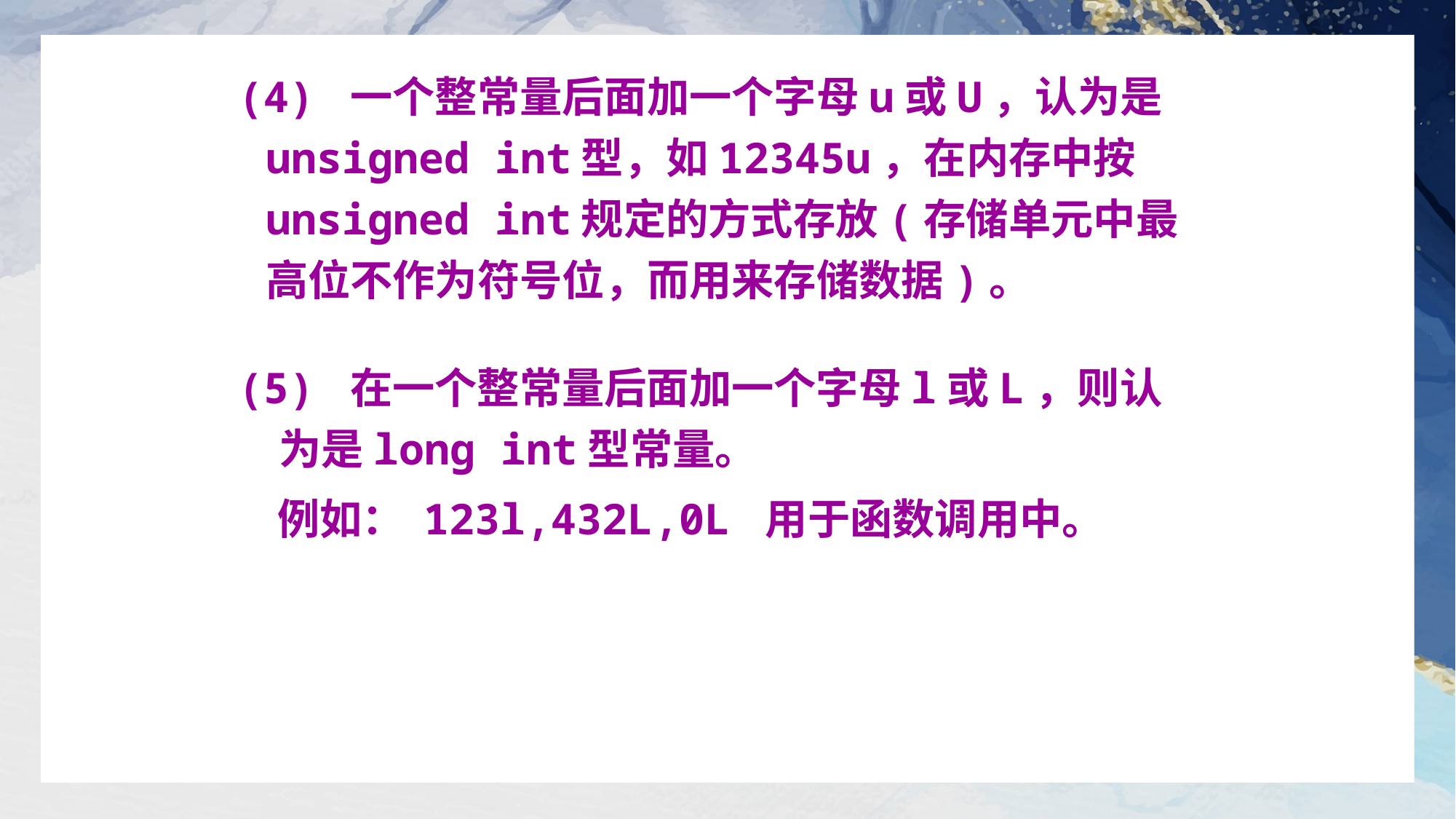

(4) 一个整常量后面加一个字母u或U，认为是unsigned int型，如12345u，在内存中按unsigned int规定的方式存放(存储单元中最高位不作为符号位，而用来存储数据)。
(5) 在一个整常量后面加一个字母l或L，则认为是long int型常量。
   例如： 123l,432L,0L 用于函数调用中。